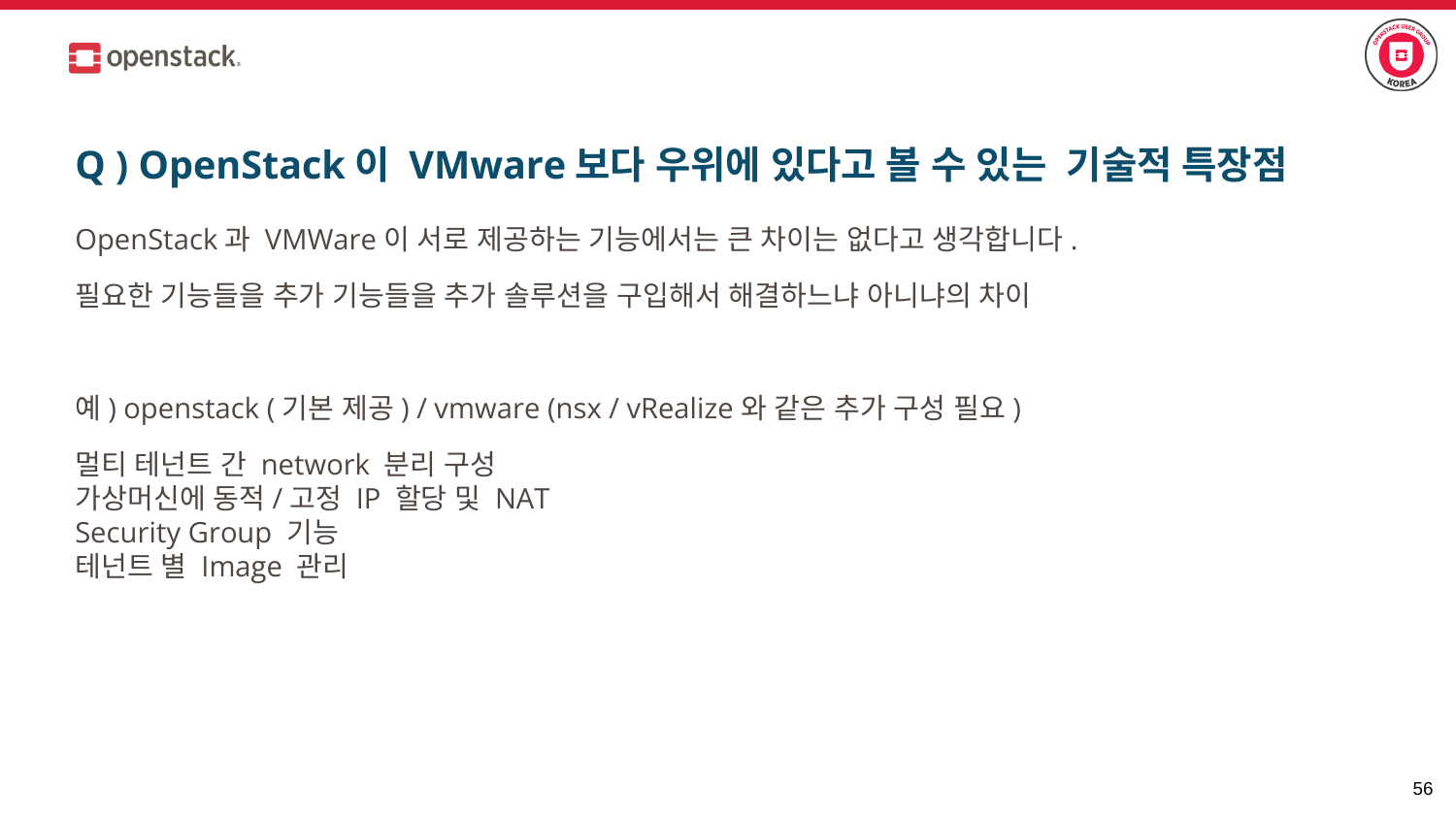

# Q ) OpenStack이 VMware보다 우위에 있다고 볼 수 있는  기술적 특장점
OpenStack과 VMWare이 서로 제공하는 기능에서는 큰 차이는 없다고 생각합니다.
필요한 기능들을 추가 기능들을 추가 솔루션을 구입해서 해결하느냐 아니냐의 차이

예) openstack (기본 제공) / vmware (nsx / vRealize와 같은 추가 구성 필요)
멀티 테넌트 간 network 분리 구성
가상머신에 동적/고정 IP 할당 및 NAT
Security Group 기능
테넌트 별 Image 관리
56